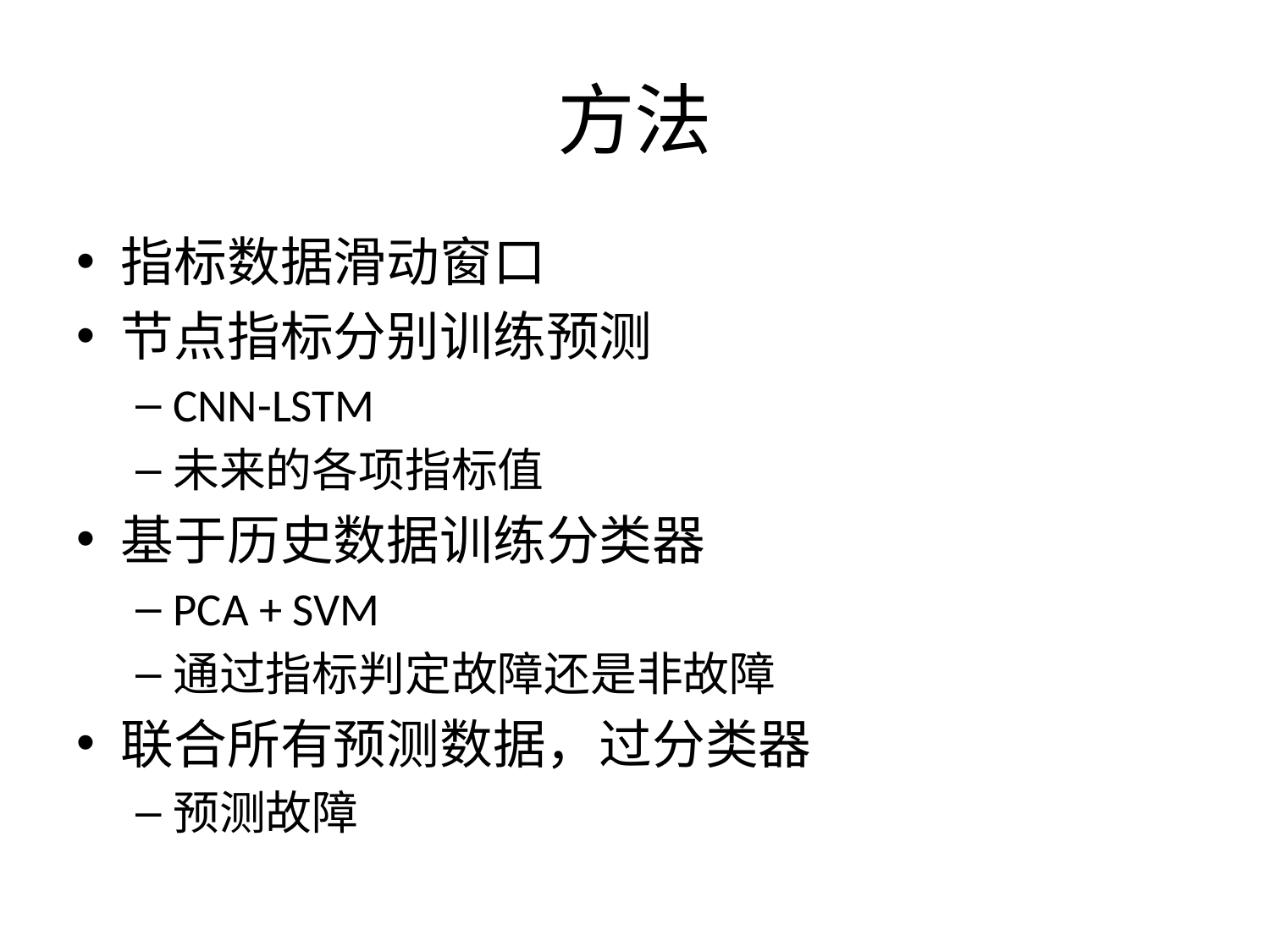

# 方法
指标数据滑动窗口
节点指标分别训练预测
CNN-LSTM
未来的各项指标值
基于历史数据训练分类器
PCA + SVM
通过指标判定故障还是非故障
联合所有预测数据，过分类器
预测故障